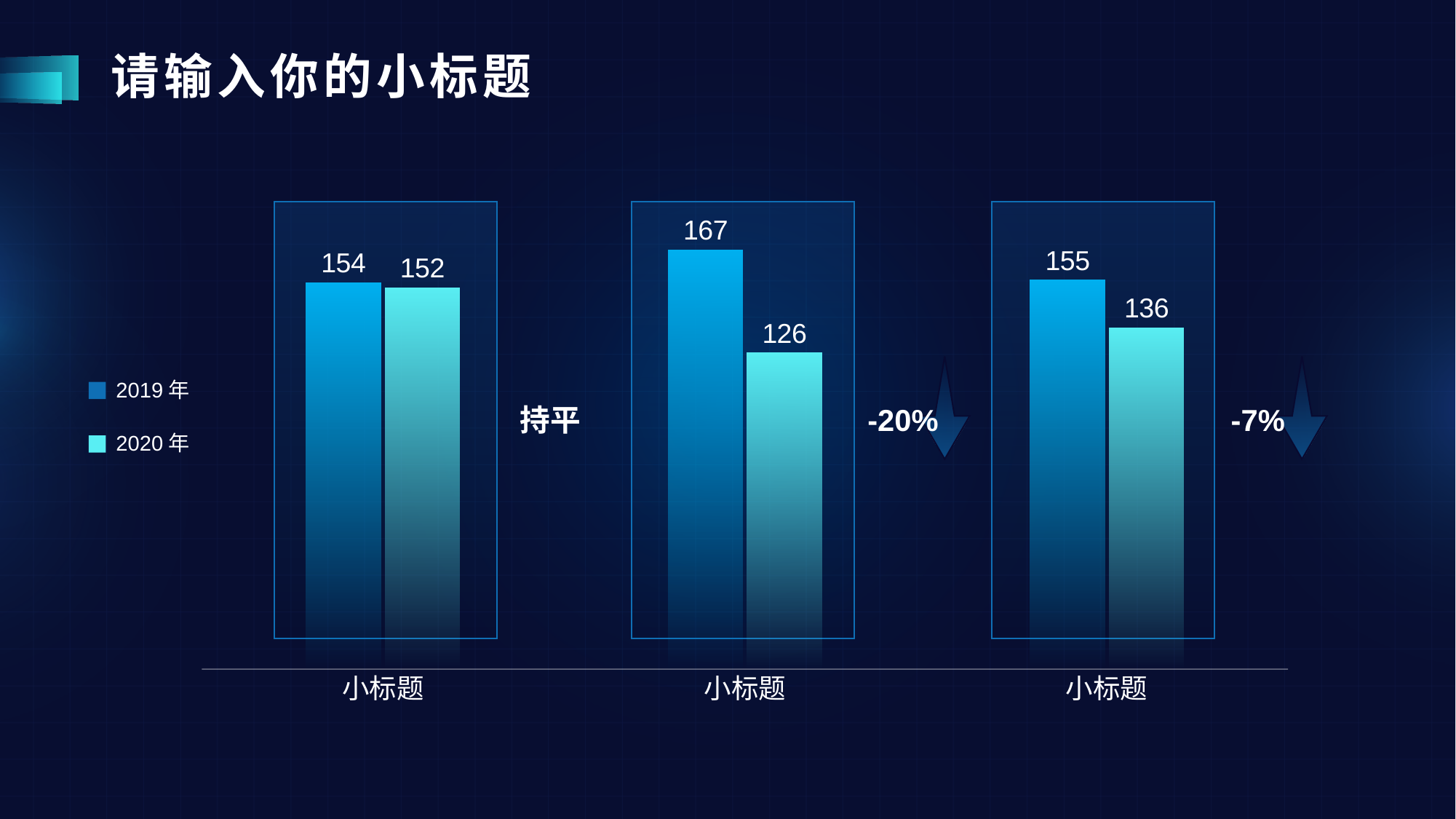

# 请输入你的小标题

### Chart

| Category | 2018 | 2019 |
|---|---|---|
| 小标题 | 154.0 | 152.0 |
| 小标题 | 167.0 | 126.0 |
| 小标题 | 155.0 | 136.0 |

-20%

-7%
2019年

持平
2020年